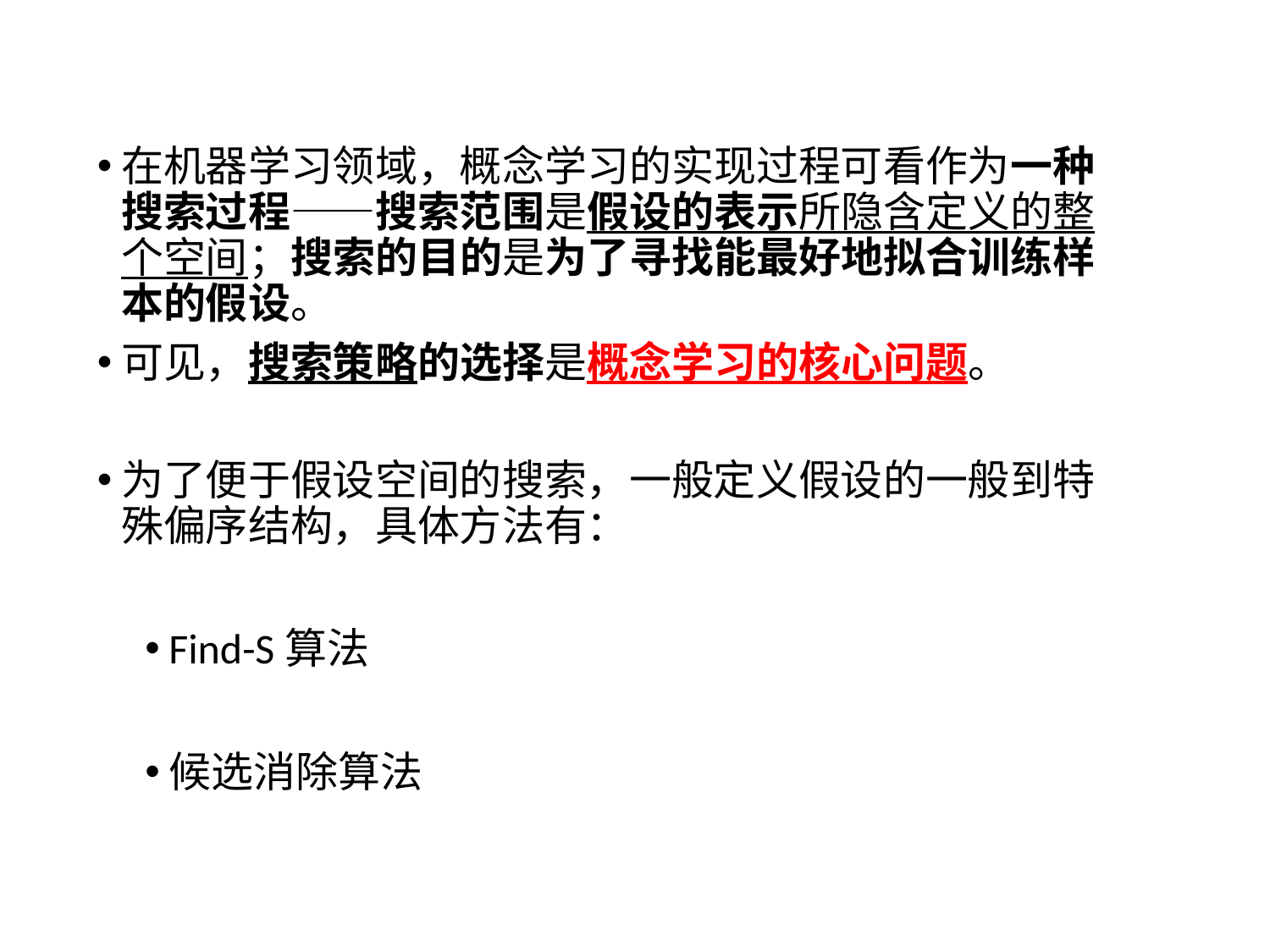

4.4主要类型
在机器学习领域，概念学习的实现过程可看作为一种搜索过程——搜索范围是假设的表示所隐含定义的整个空间；搜索的目的是为了寻找能最好地拟合训练样本的假设。
可见，搜索策略的选择是概念学习的核心问题。

为了便于假设空间的搜索，一般定义假设的一般到特殊偏序结构，具体方法有：

Find-S算法

候选消除算法